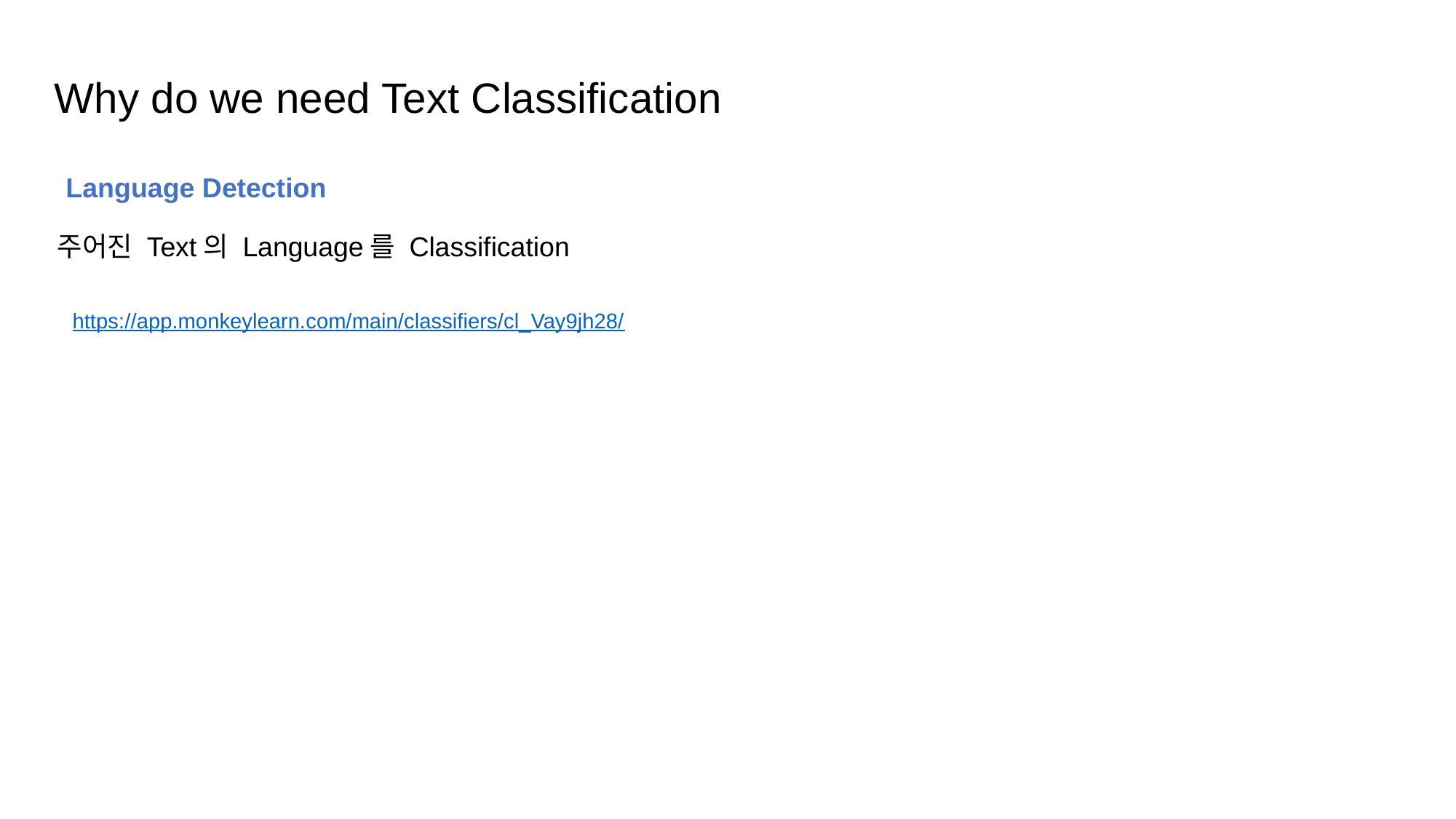

Why do we need Text Classification
Language Detection
주어진 Text의 Language를 Classification
https://app.monkeylearn.com/main/classifiers/cl_Vay9jh28/